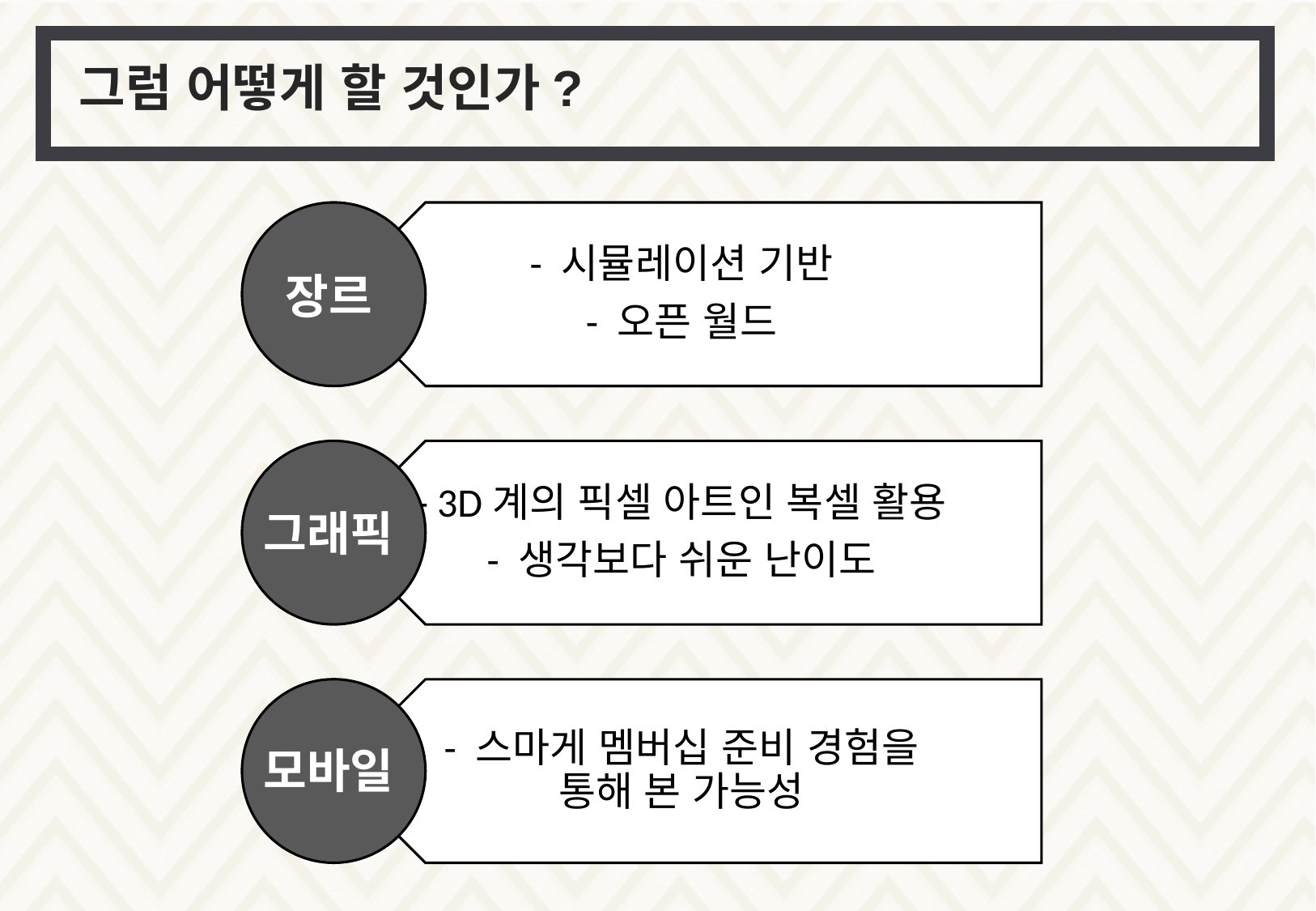

그럼 어떻게 할 것인가?
- 시뮬레이션 기반
- 오픈 월드
- 3D계의 픽셀 아트인 복셀 활용
- 생각보다 쉬운 난이도
- 스마게 멤버십 준비 경험을 통해 본 가능성
장르
그래픽
모바일